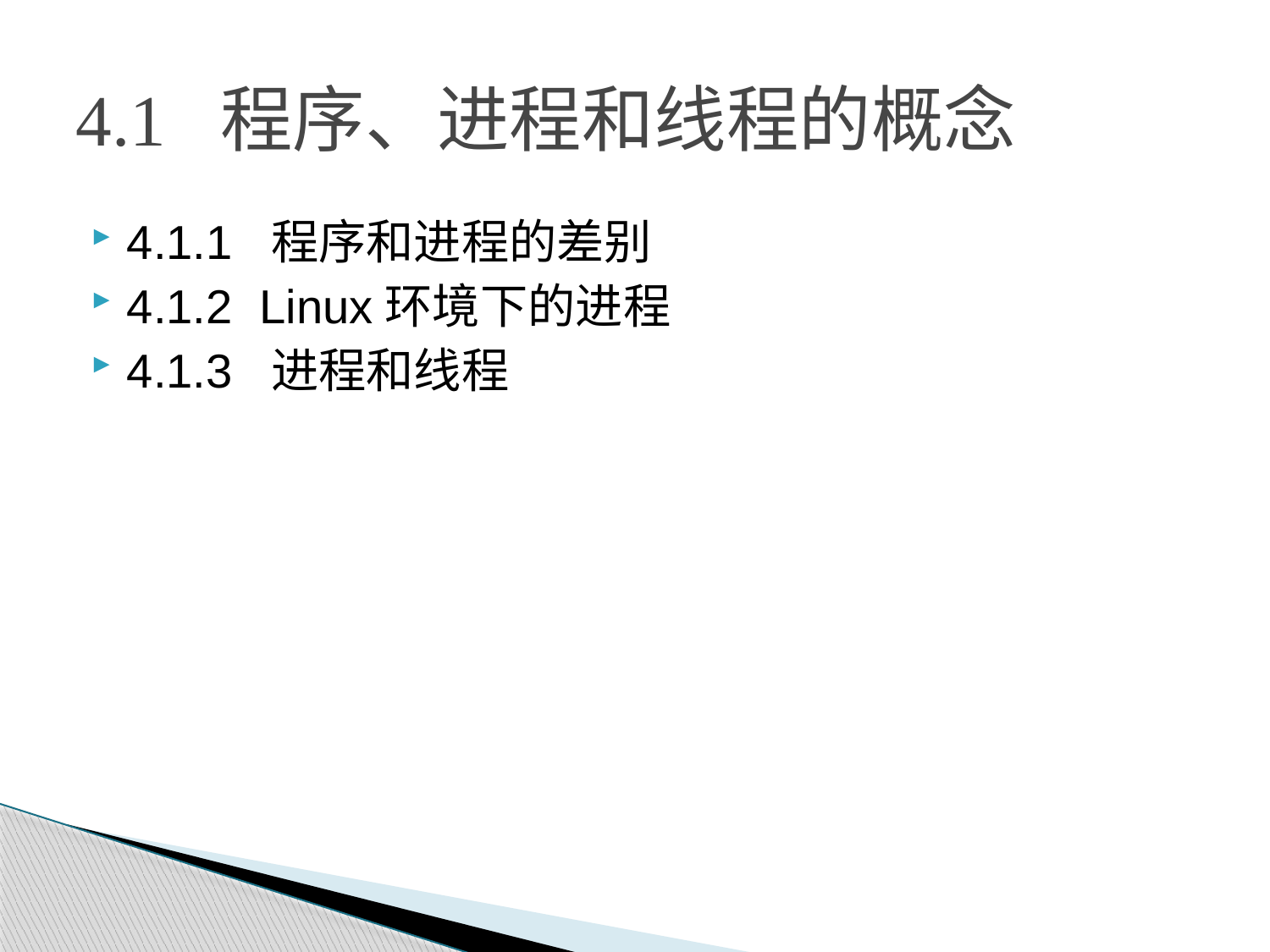

# 4.1  程序、进程和线程的概念
4.1.1  程序和进程的差别
4.1.2  Linux环境下的进程
4.1.3  进程和线程